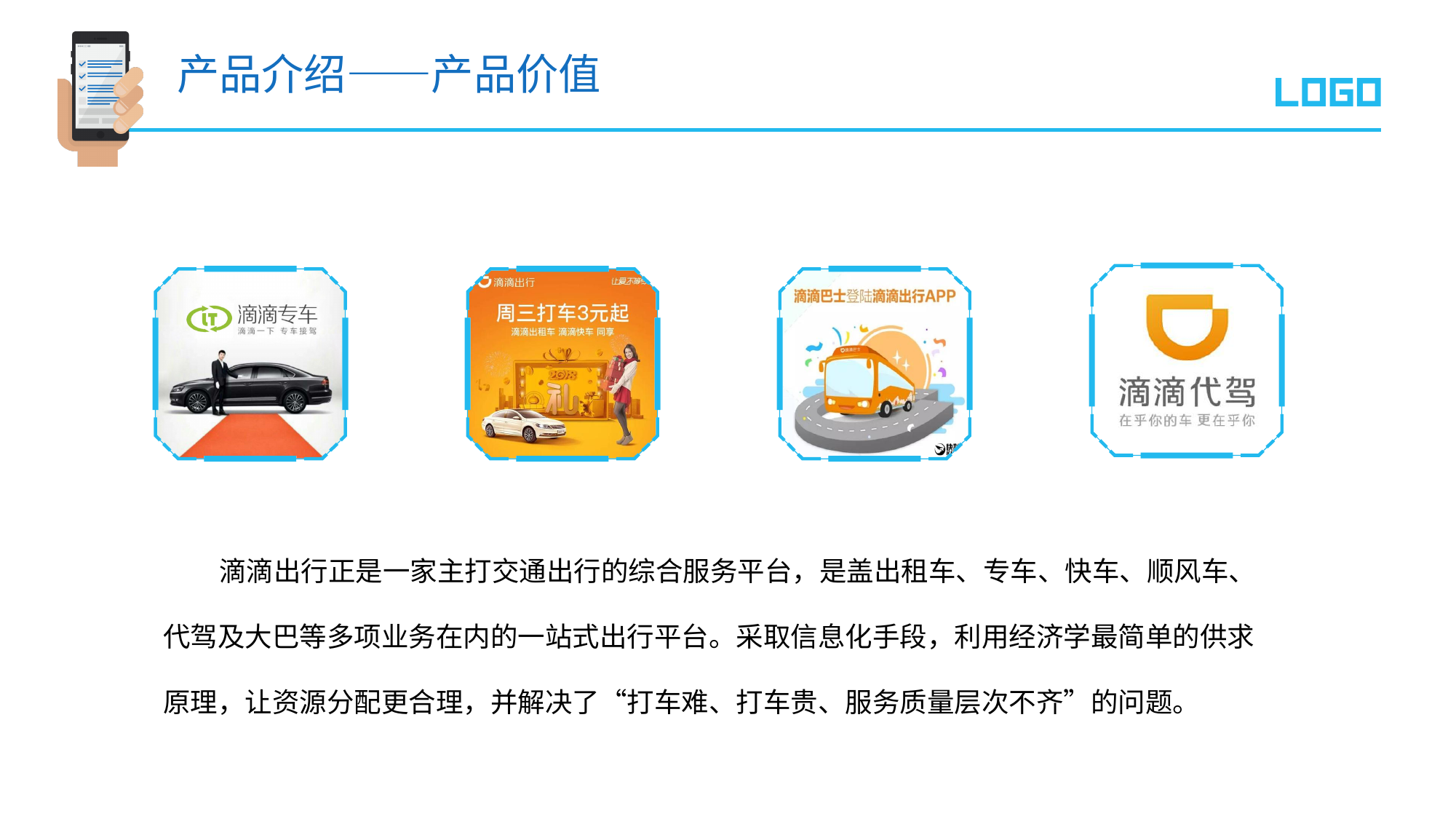

产品介绍——产品价值

        滴滴出行正是一家主打交通出行的综合服务平台，是盖出租车、专车、快车、顺风车、代驾及大巴等多项业务在内的一站式出行平台。采取信息化手段，利用经济学最简单的供求原理，让资源分配更合理，并解决了“打车难、打车贵、服务质量层次不齐”的问题。